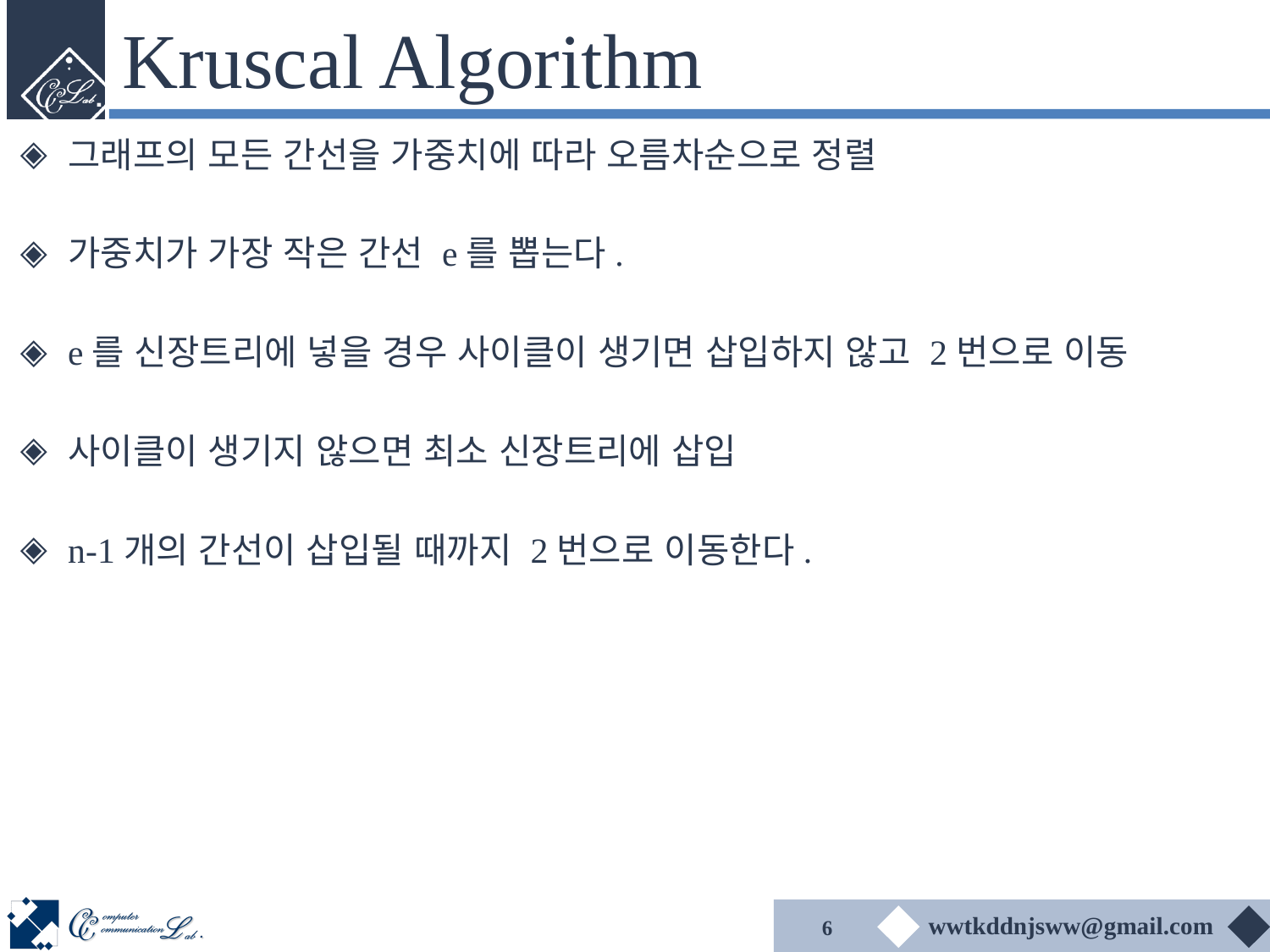

# Kruscal Algorithm
그래프의 모든 간선을 가중치에 따라 오름차순으로 정렬

가중치가 가장 작은 간선 e를 뽑는다.

e를 신장트리에 넣을 경우 사이클이 생기면 삽입하지 않고 2번으로 이동

사이클이 생기지 않으면 최소 신장트리에 삽입

n-1개의 간선이 삽입될 때까지 2번으로 이동한다.